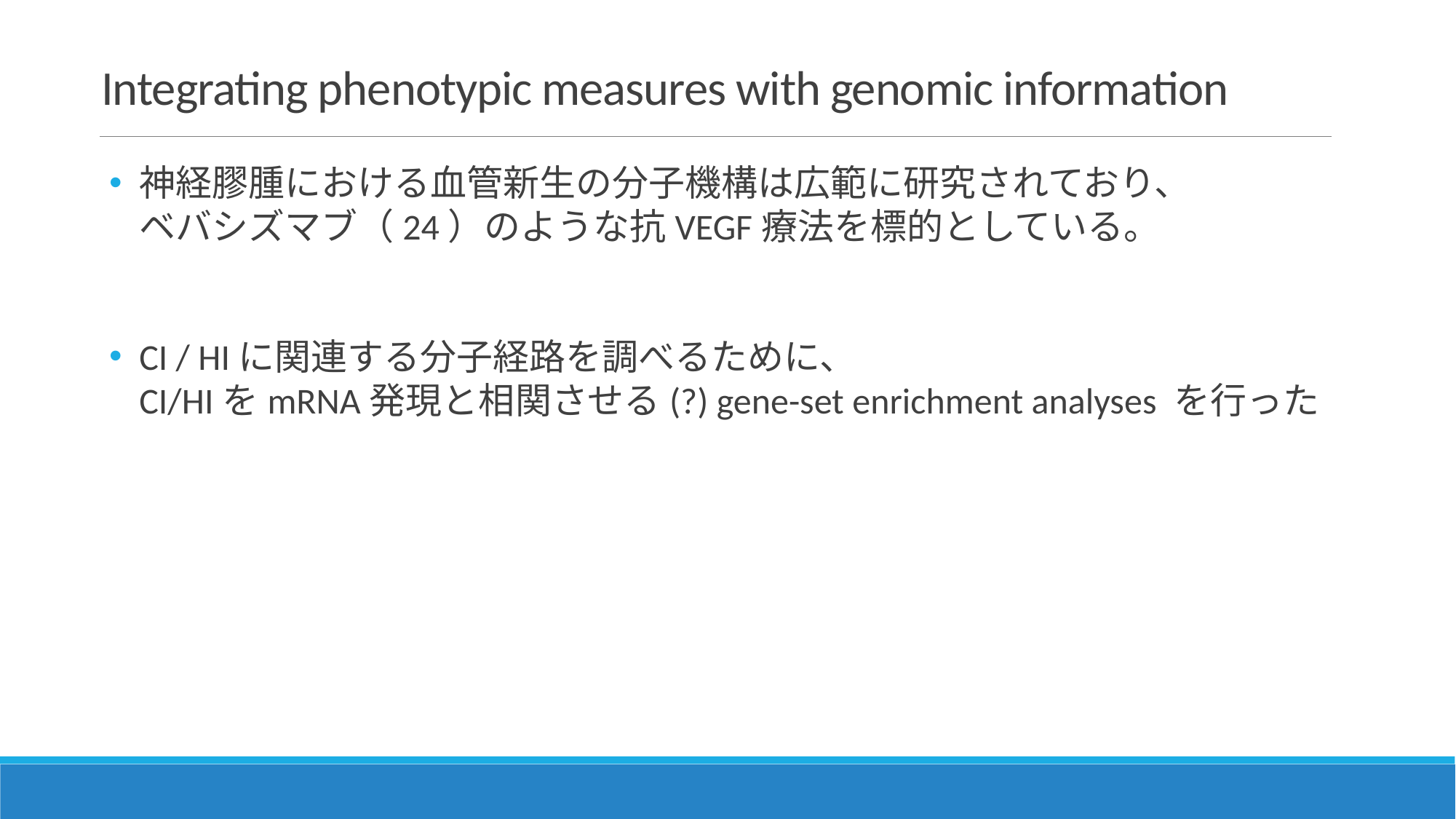

# Integrating phenotypic measures with genomic information
神経膠腫における血管新生の分子機構は広範に研究されており、
ベバシズマブ（24）のような抗VEGF療法を標的としている。

CI / HIに関連する分子経路を調べるために、
CI/HIをmRNA発現と相関させる(?) gene-set enrichment analyses を行った